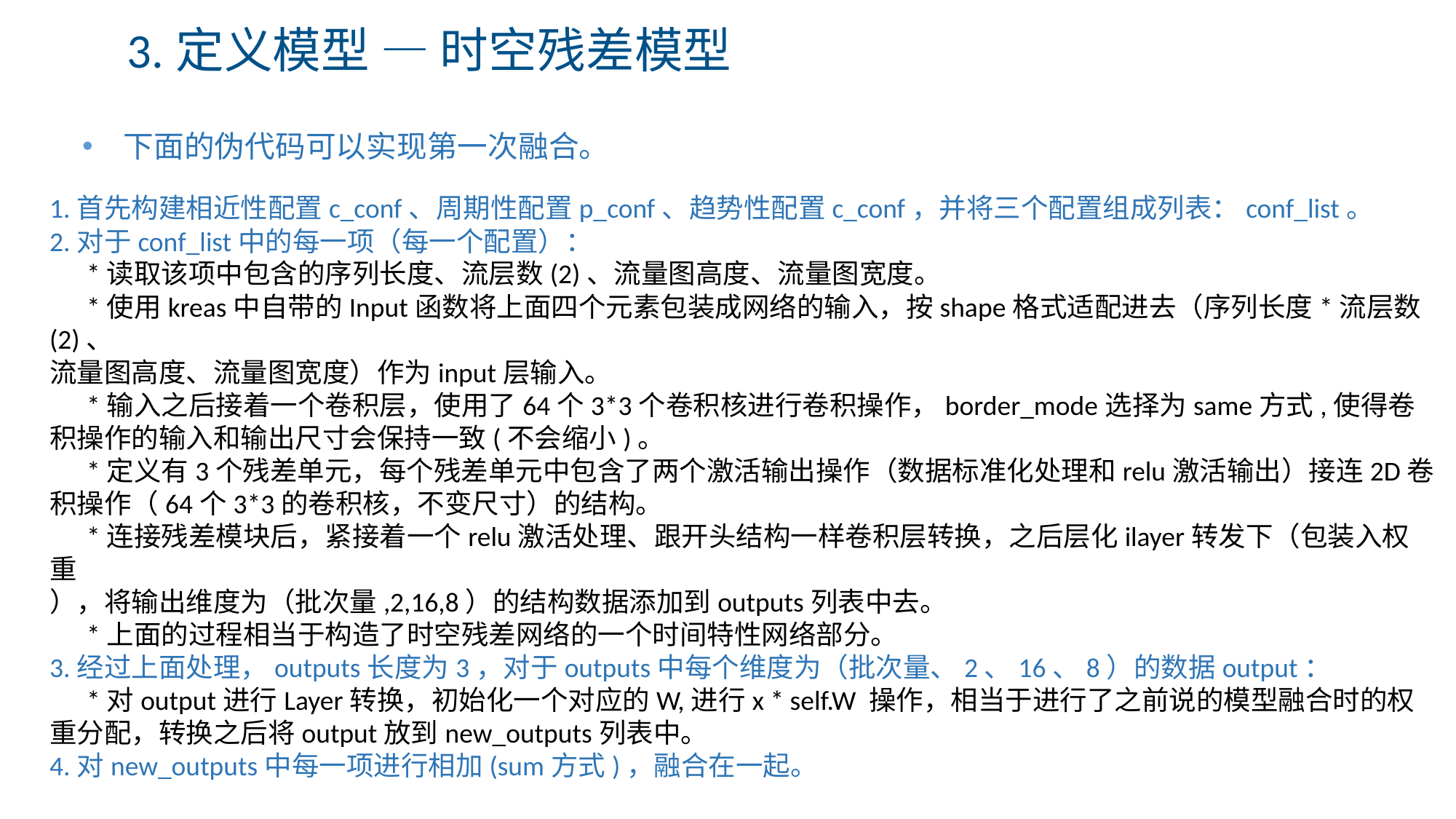

3.定义模型 — 时空残差模型

下面的伪代码可以实现第一次融合。

1.首先构建相近性配置c_conf、周期性配置p_conf、趋势性配置c_conf，并将三个配置组成列表：conf_list。
2.对于conf_list中的每一项（每一个配置）：
      *读取该项中包含的序列长度、流层数(2)、流量图高度、流量图宽度。
      *使用kreas中自带的Input函数将上面四个元素包装成网络的输入，按shape格式适配进去（序列长度*流层数(2)、
流量图高度、流量图宽度）作为input层输入。
      *输入之后接着一个卷积层，使用了64个3*3个卷积核进行卷积操作，border_mode选择为same方式,使得卷积操作的输入和输出尺寸会保持一致(不会缩小)。
      *定义有3个残差单元，每个残差单元中包含了两个激活输出操作（数据标准化处理和relu激活输出）接连2D卷积操作（64个3*3的卷积核，不变尺寸）的结构。
      *连接残差模块后，紧接着一个relu激活处理、跟开头结构一样卷积层转换，之后层化ilayer转发下（包装入权重
），将输出维度为（批次量,2,16,8）的结构数据添加到outputs列表中去。
      *上面的过程相当于构造了时空残差网络的一个时间特性网络部分。
3.经过上面处理，outputs长度为3，对于outputs中每个维度为（批次量、2、16、8）的数据output：
      *对output进行Layer转换，初始化一个对应的W,进行x * self.W 操作，相当于进行了之前说的模型融合时的权重分配，转换之后将output放到new_outputs列表中。
4.对new_outputs中每一项进行相加(sum方式)，融合在一起。